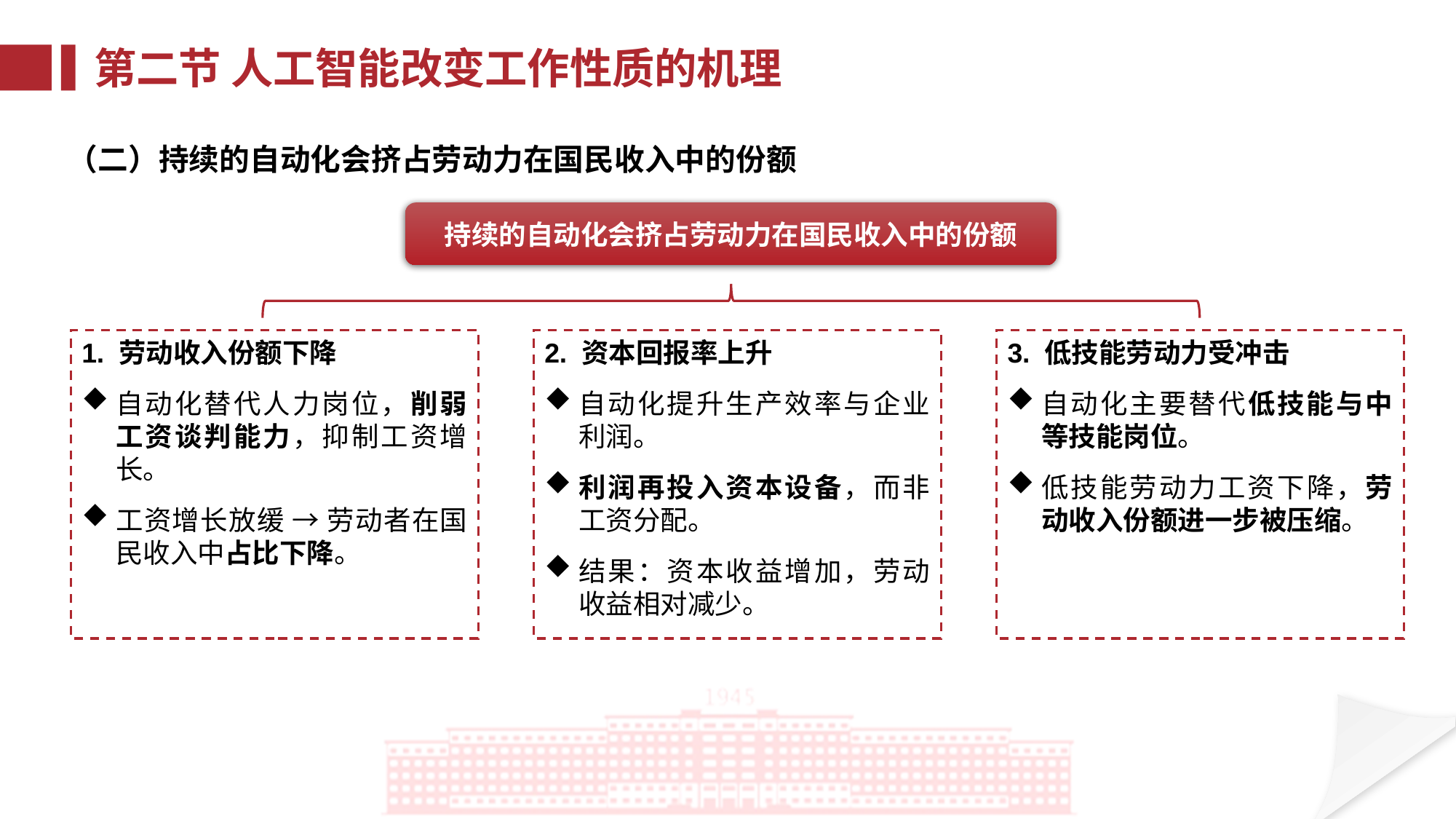

第二节 人工智能改变工作性质的机理
（二）持续的自动化会挤占劳动力在国民收入中的份额
持续的自动化会挤占劳动力在国民收入中的份额
2. 资本回报率上升
自动化提升生产效率与企业利润。
利润再投入资本设备，而非工资分配。
结果：资本收益增加，劳动收益相对减少。
3. 低技能劳动力受冲击
自动化主要替代低技能与中等技能岗位。
低技能劳动力工资下降，劳动收入份额进一步被压缩。
1. 劳动收入份额下降
自动化替代人力岗位，削弱工资谈判能力，抑制工资增长。
工资增长放缓 → 劳动者在国民收入中占比下降。